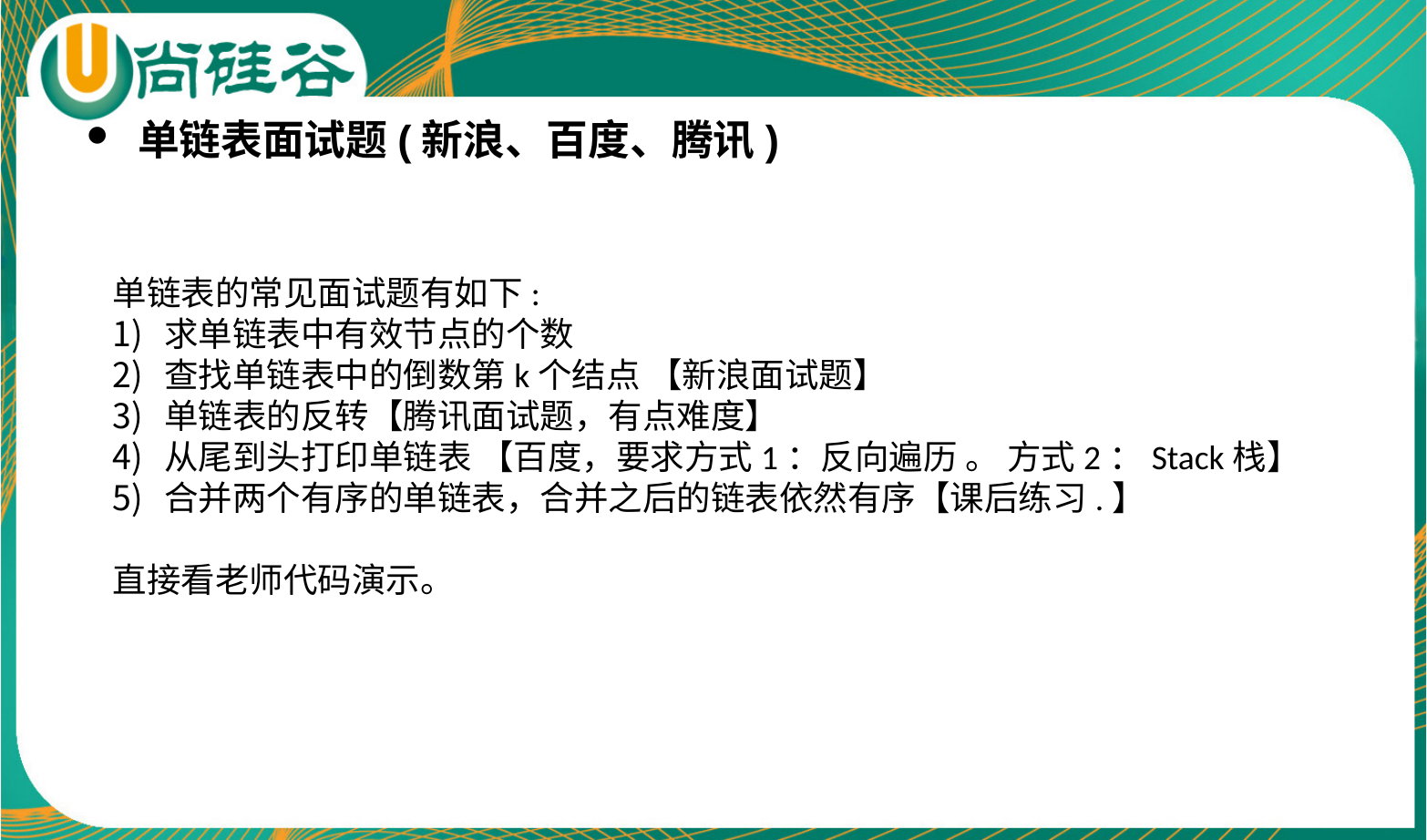

单链表面试题(新浪、百度、腾讯)

单链表的常见面试题有如下:
求单链表中有效节点的个数
查找单链表中的倒数第k个结点 【新浪面试题】
单链表的反转【腾讯面试题，有点难度】
从尾到头打印单链表 【百度，要求方式1：反向遍历 。 方式2：Stack栈】
合并两个有序的单链表，合并之后的链表依然有序【课后练习.】

直接看老师代码演示。